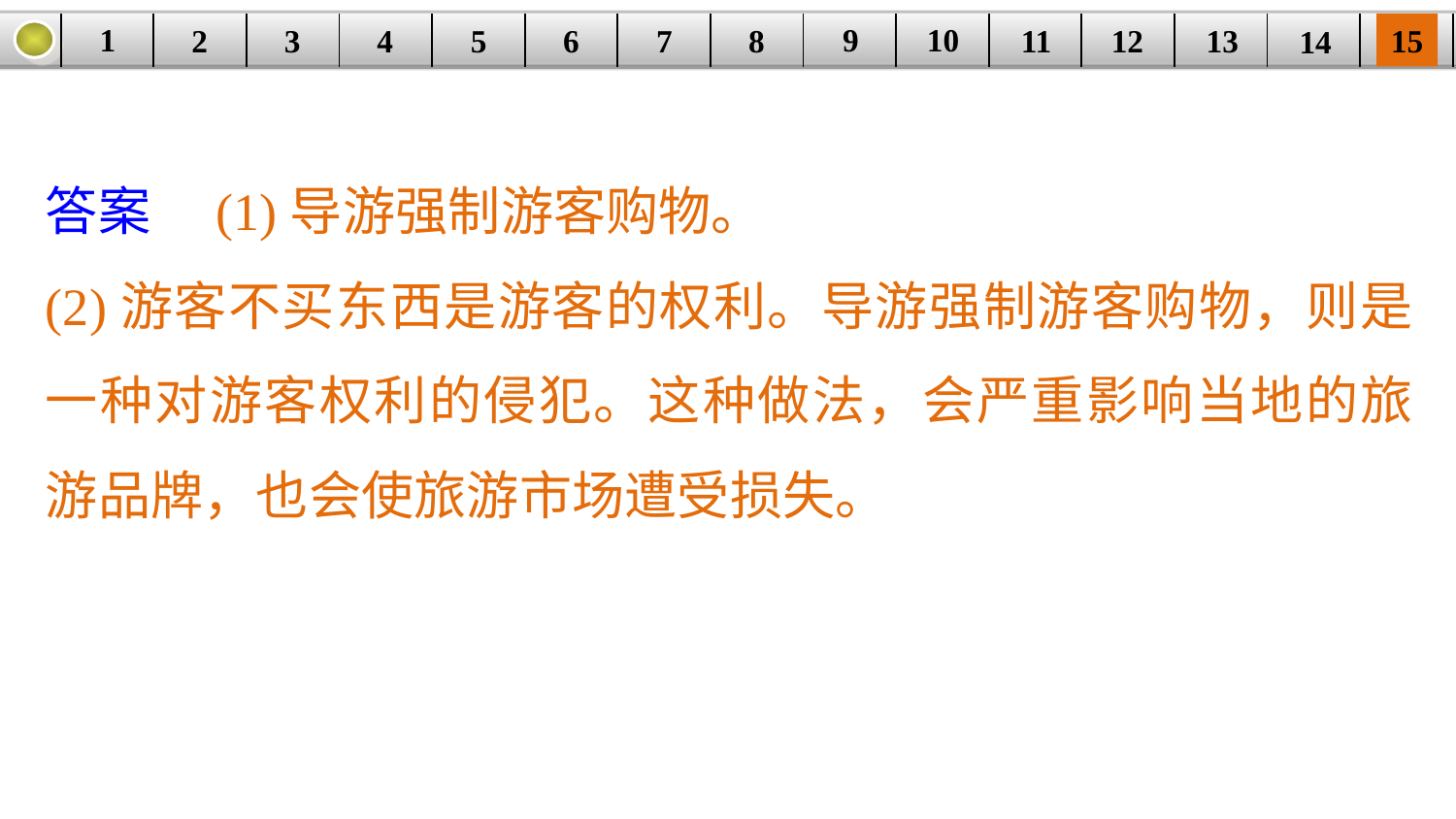

9
10
1
3
4
5
6
8
11
2
12
15
|  |  |  |  |  |  |  |  |  |  |  |  |  |  |  |
| --- | --- | --- | --- | --- | --- | --- | --- | --- | --- | --- | --- | --- | --- | --- |
7
13
14

答案　(1)导游强制游客购物。
(2)游客不买东西是游客的权利。导游强制游客购物，则是一种对游客权利的侵犯。这种做法，会严重影响当地的旅游品牌，也会使旅游市场遭受损失。